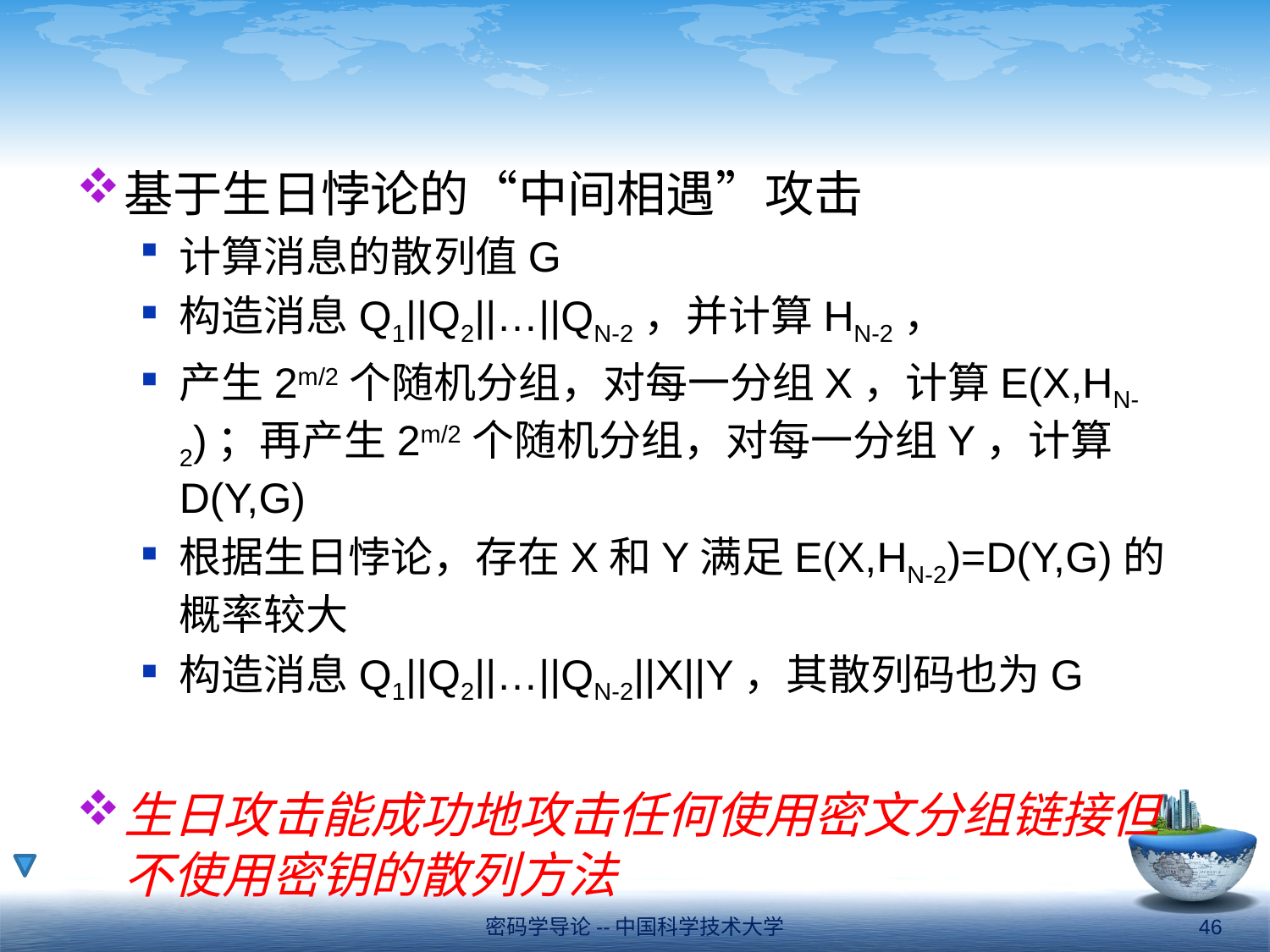

#
基于生日悖论的“中间相遇”攻击
计算消息的散列值G
构造消息Q1||Q2||…||QN-2，并计算HN-2，
产生2m/2个随机分组，对每一分组X，计算E(X,HN-2)；再产生2m/2个随机分组，对每一分组Y，计算D(Y,G)
根据生日悖论，存在X和Y满足E(X,HN-2)=D(Y,G)的概率较大
构造消息Q1||Q2||…||QN-2||X||Y，其散列码也为G

生日攻击能成功地攻击任何使用密文分组链接但不使用密钥的散列方法

密码学导论--中国科学技术大学
46